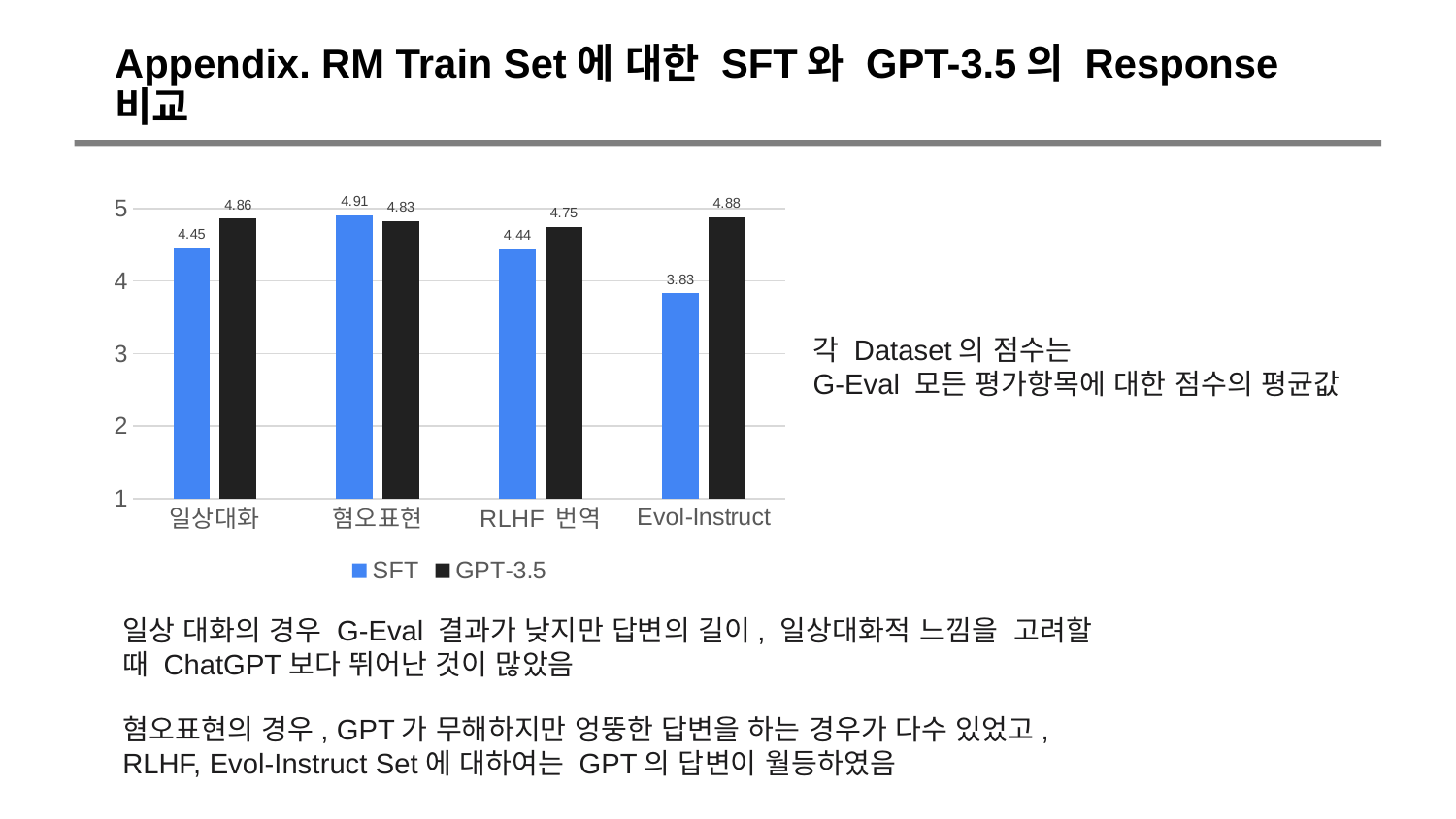

# Appendix. RM Train Set에 대한 SFT와 GPT-3.5의 Response 비교

### Chart

| Category | SFT | GPT-3.5 |
|---|---|---|
| 일상대화 | 4.45 | 4.86 |
| 혐오표현 | 4.91 | 4.83 |
| RLHF 번역 | 4.44 | 4.75 |
| Evol-Instruct | 3.83 | 4.88 |
각 Dataset의 점수는
G-Eval 모든 평가항목에 대한 점수의 평균값
일상 대화의 경우 G-Eval 결과가 낮지만 답변의 길이, 일상대화적 느낌을  고려할 때 ChatGPT보다 뛰어난 것이 많았음
혐오표현의 경우, GPT가 무해하지만 엉뚱한 답변을 하는 경우가 다수 있었고,
RLHF, Evol-Instruct Set에 대하여는 GPT의 답변이 월등하였음